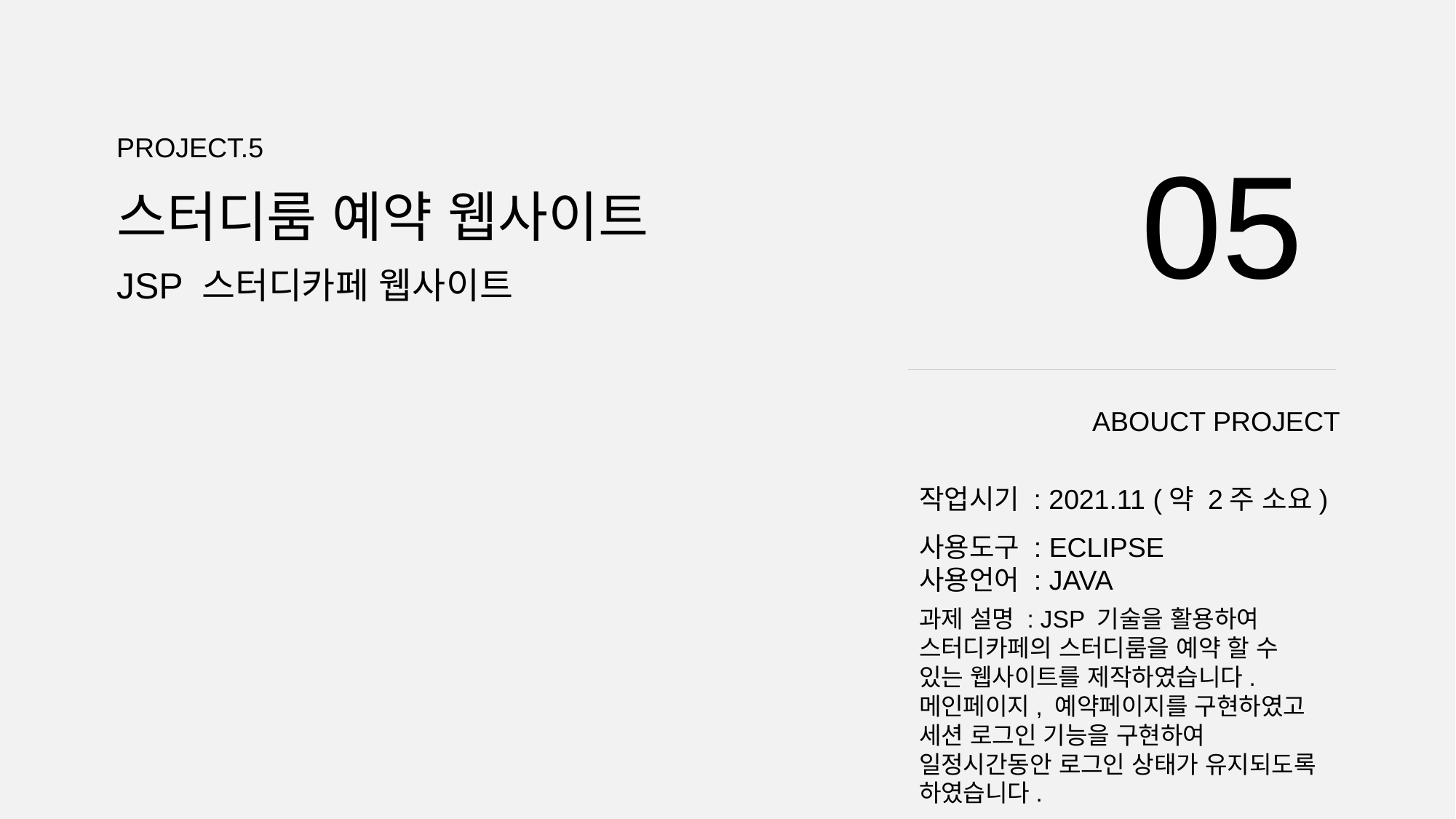

PROJECT.5
05
스터디룸 예약 웹사이트
JSP 스터디카페 웹사이트
ABOUCT PROJECT
작업시기 : 2021.11 (약 2주 소요)
사용도구 : ECLIPSE
사용언어 : JAVA
과제 설명 : JSP 기술을 활용하여 스터디카페의 스터디룸을 예약 할 수 있는 웹사이트를 제작하였습니다. 메인페이지, 예약페이지를 구현하였고 세션 로그인 기능을 구현하여 일정시간동안 로그인 상태가 유지되도록 하였습니다.